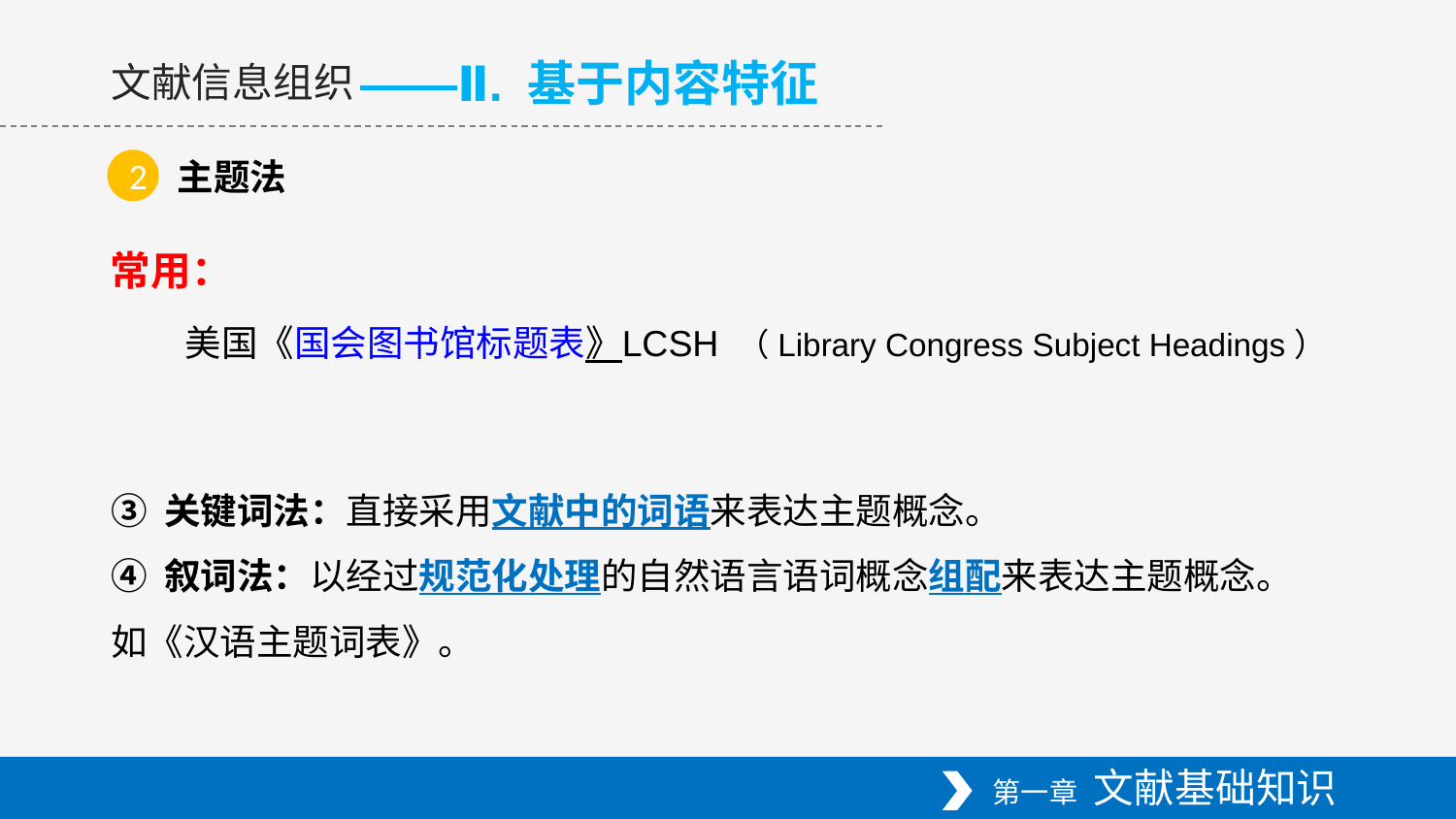

——Ⅱ. 基于内容特征
文献信息组织
主题法
2
常用：
        美国《国会图书馆标题表》LCSH （Library Congress Subject Headings）
③ 关键词法：直接采用文献中的词语来表达主题概念。
④ 叙词法：以经过规范化处理的自然语言语词概念组配来表达主题概念。
如《汉语主题词表》。